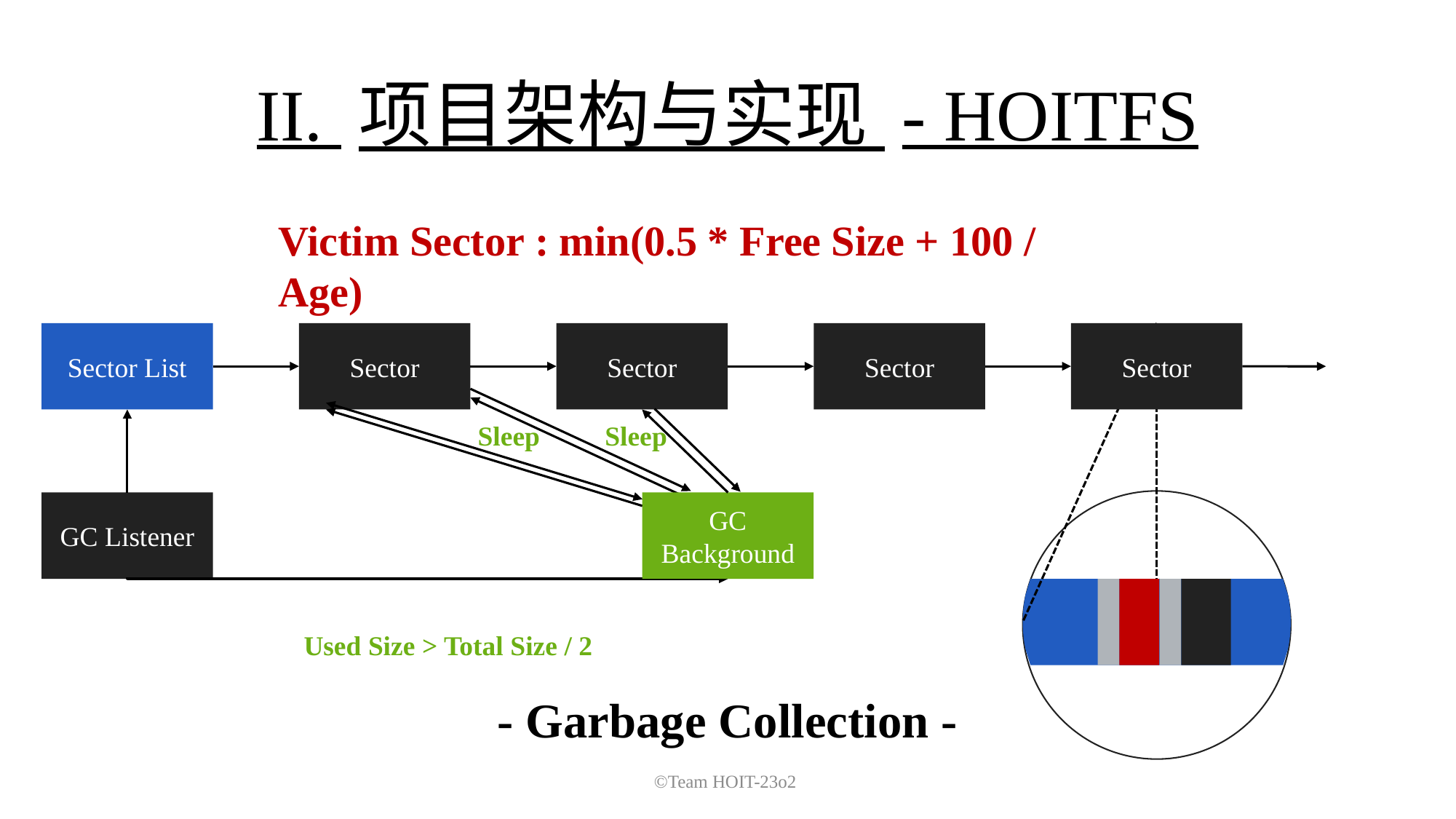

II. 项目架构与实现 - HOITFS
Victim Sector : min(0.5 * Free Size + 100 / Age)
Sector List
Sector
Sector
Sector
Sector
Sleep
Sleep

GC Listener
GC Background
Used Size > Total Size / 2
- Garbage Collection -
©Team HOIT-23o2